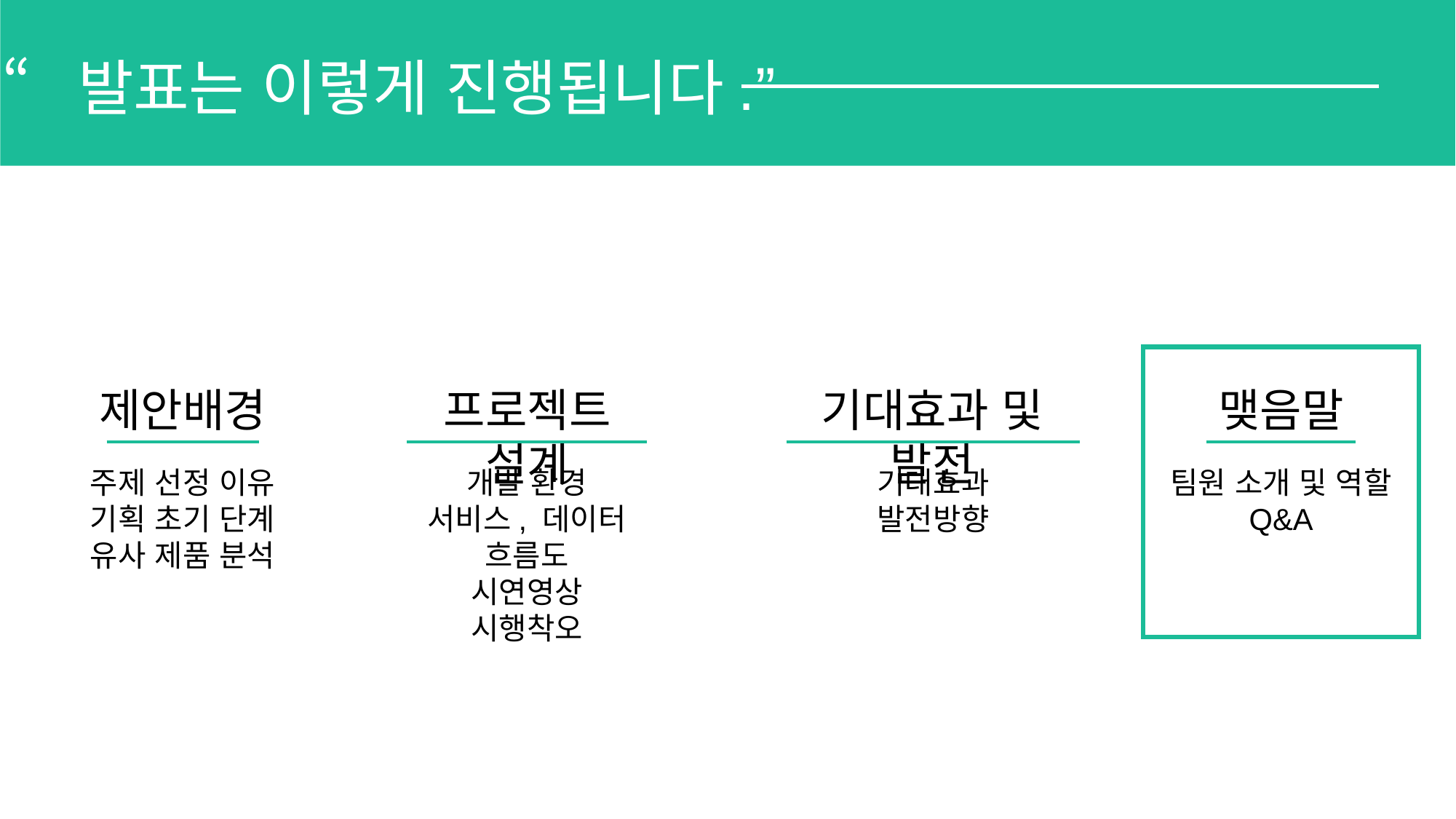

“발표는 이렇게 진행됩니다.”

프로젝트 설계
기대효과 및 발전
맺음말
제안배경
주제 선정 이유
기획 초기 단계
유사 제품 분석

개발 환경
서비스, 데이터 흐름도
시연영상
시행착오

기대효과
발전방향
팀원 소개 및 역할
Q&A